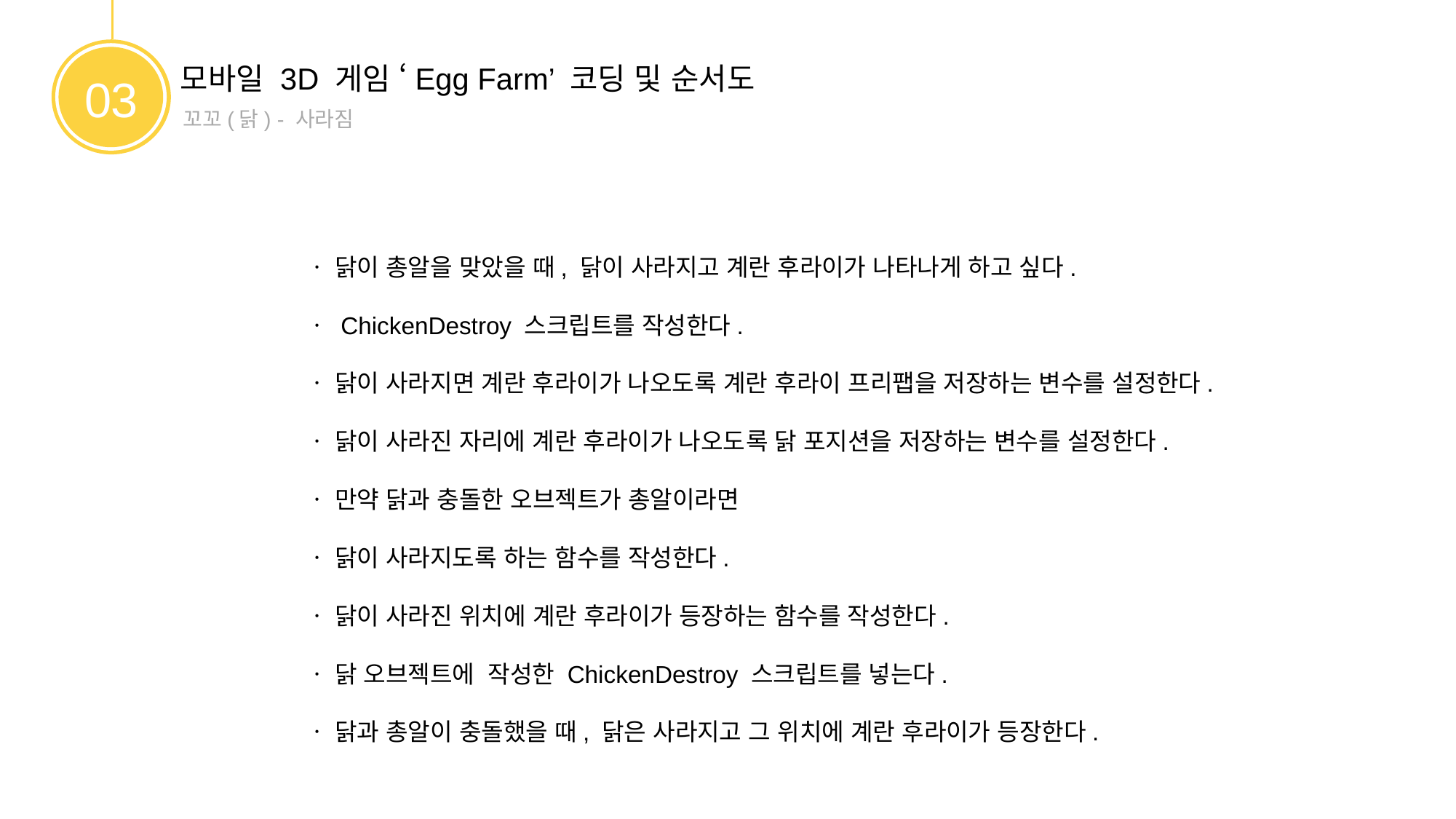

모바일 3D 게임 ‘Egg Farm’ 코딩 및 순서도
03
꼬꼬(닭) - 사라짐
ㆍ 닭이 총알을 맞았을 때, 닭이 사라지고 계란 후라이가 나타나게 하고 싶다.
ㆍ ChickenDestroy 스크립트를 작성한다.
ㆍ 닭이 사라지면 계란 후라이가 나오도록 계란 후라이 프리팹을 저장하는 변수를 설정한다.
ㆍ 닭이 사라진 자리에 계란 후라이가 나오도록 닭 포지션을 저장하는 변수를 설정한다.
ㆍ 만약 닭과 충돌한 오브젝트가 총알이라면
ㆍ 닭이 사라지도록 하는 함수를 작성한다.
ㆍ 닭이 사라진 위치에 계란 후라이가 등장하는 함수를 작성한다.
ㆍ 닭 오브젝트에  작성한 ChickenDestroy 스크립트를 넣는다.
ㆍ 닭과 총알이 충돌했을 때, 닭은 사라지고 그 위치에 계란 후라이가 등장한다.